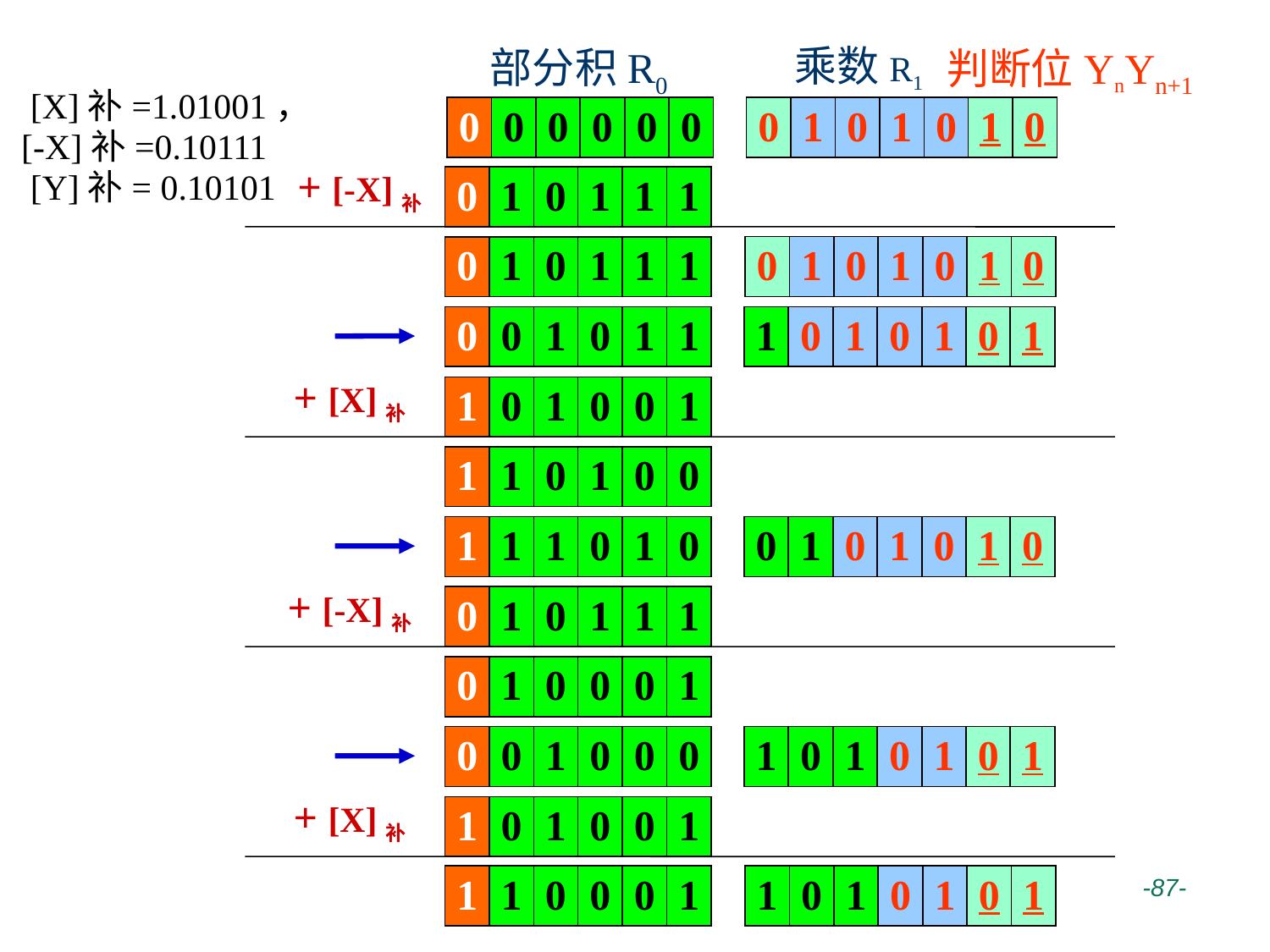

乘数R1

部分积R0
判断位YnYn+1
  [X]补=1.01001，
 [-X]补=0.10111
  [Y]补= 0.10101
0
0
0
0
0
0
0
1
0
1
0
1
0
+ [-X]补
0
1
0
1
1
1

0
1
0
1
0
1
0
0
1
0
1
1
1
0
0
1
0
1
1
1
0
1
0
1
0
1

+ [X]补
1
0
1
0
0
1

1
1
0
1
0
0
1
1
1
0
1
0
0
1
0
1
0
1
0

+ [-X]补
0
1
0
1
1
1

0
1
0
0
0
1
0
0
1
0
0
0
1
0
1
0
1
0
1

+ [X]补
1
0
1
0
0
1

1
1
0
0
0
1
1
0
1
0
1
0
1
 -87-